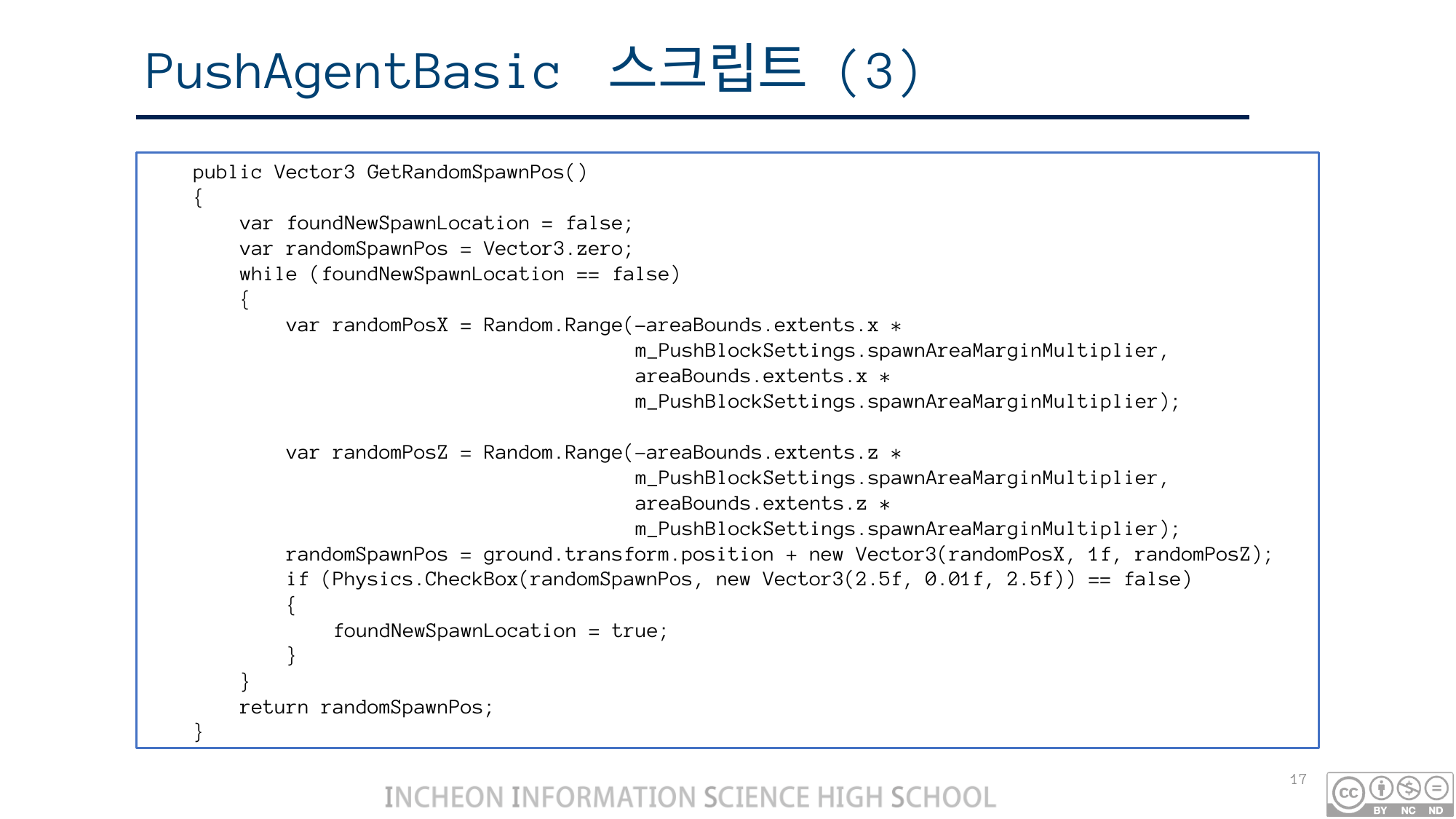

# PushAgentBasic 스크립트 (3)
    public Vector3 GetRandomSpawnPos()
    {
        var foundNewSpawnLocation = false;
        var randomSpawnPos = Vector3.zero;
        while (foundNewSpawnLocation == false)
        {
            var randomPosX = Random.Range(-areaBounds.extents.x *
                                          m_PushBlockSettings.spawnAreaMarginMultiplier,
                                          areaBounds.extents.x *
                                          m_PushBlockSettings.spawnAreaMarginMultiplier);

            var randomPosZ = Random.Range(-areaBounds.extents.z *
                                          m_PushBlockSettings.spawnAreaMarginMultiplier,
                                          areaBounds.extents.z *
                                          m_PushBlockSettings.spawnAreaMarginMultiplier);
            randomSpawnPos = ground.transform.position + new Vector3(randomPosX, 1f, randomPosZ);
            if (Physics.CheckBox(randomSpawnPos, new Vector3(2.5f, 0.01f, 2.5f)) == false)
            {
                foundNewSpawnLocation = true;
            }
        }
        return randomSpawnPos;
    }
17